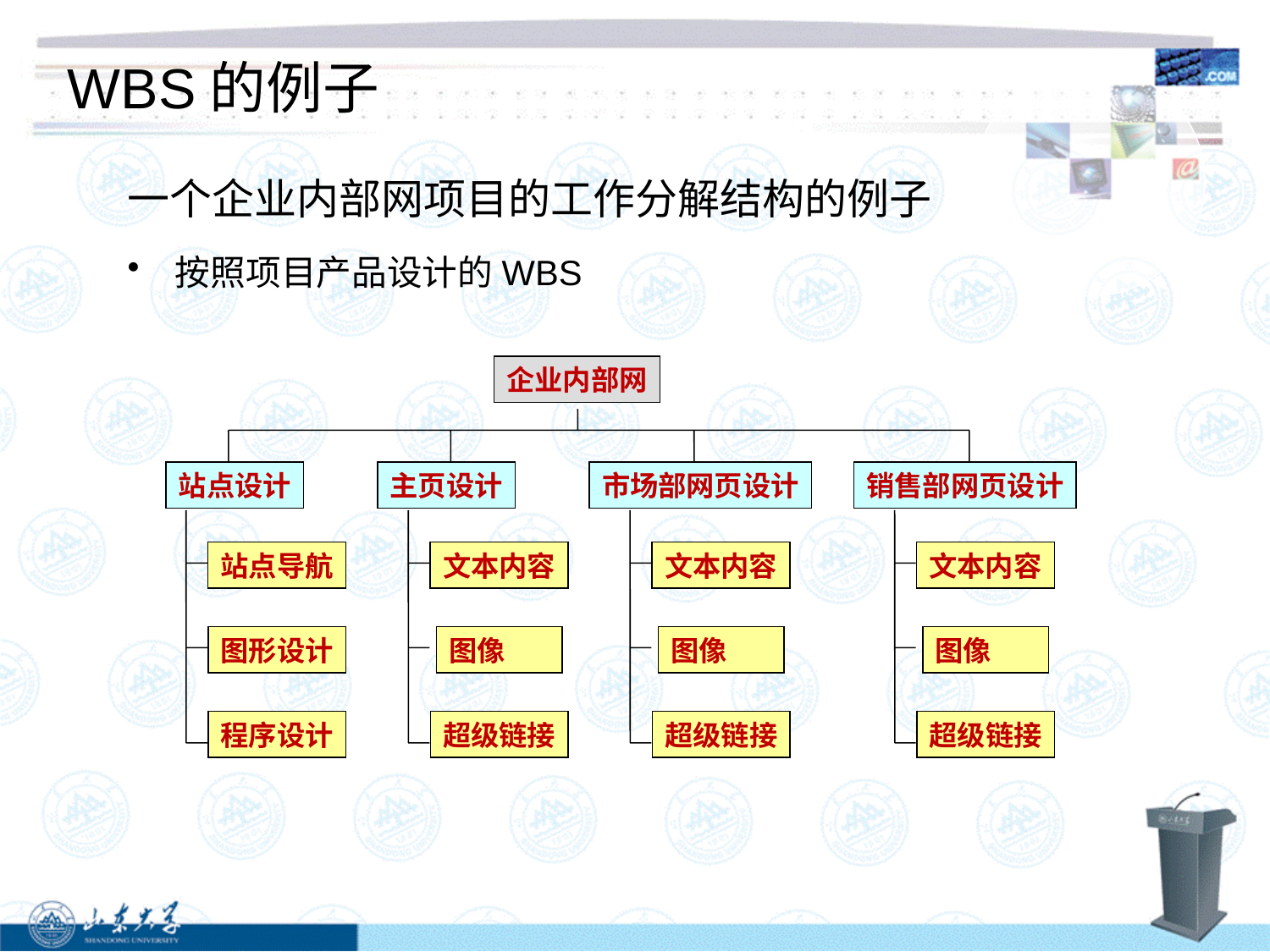

# WBS的例子
一个企业内部网项目的工作分解结构的例子

按照项目产品设计的WBS
企业内部网

站点设计
主页设计
市场部网页设计
销售部网页设计

站点导航
文本内容
文本内容
文本内容

图形设计
图像
图像
图像

程序设计
超级链接
超级链接
超级链接